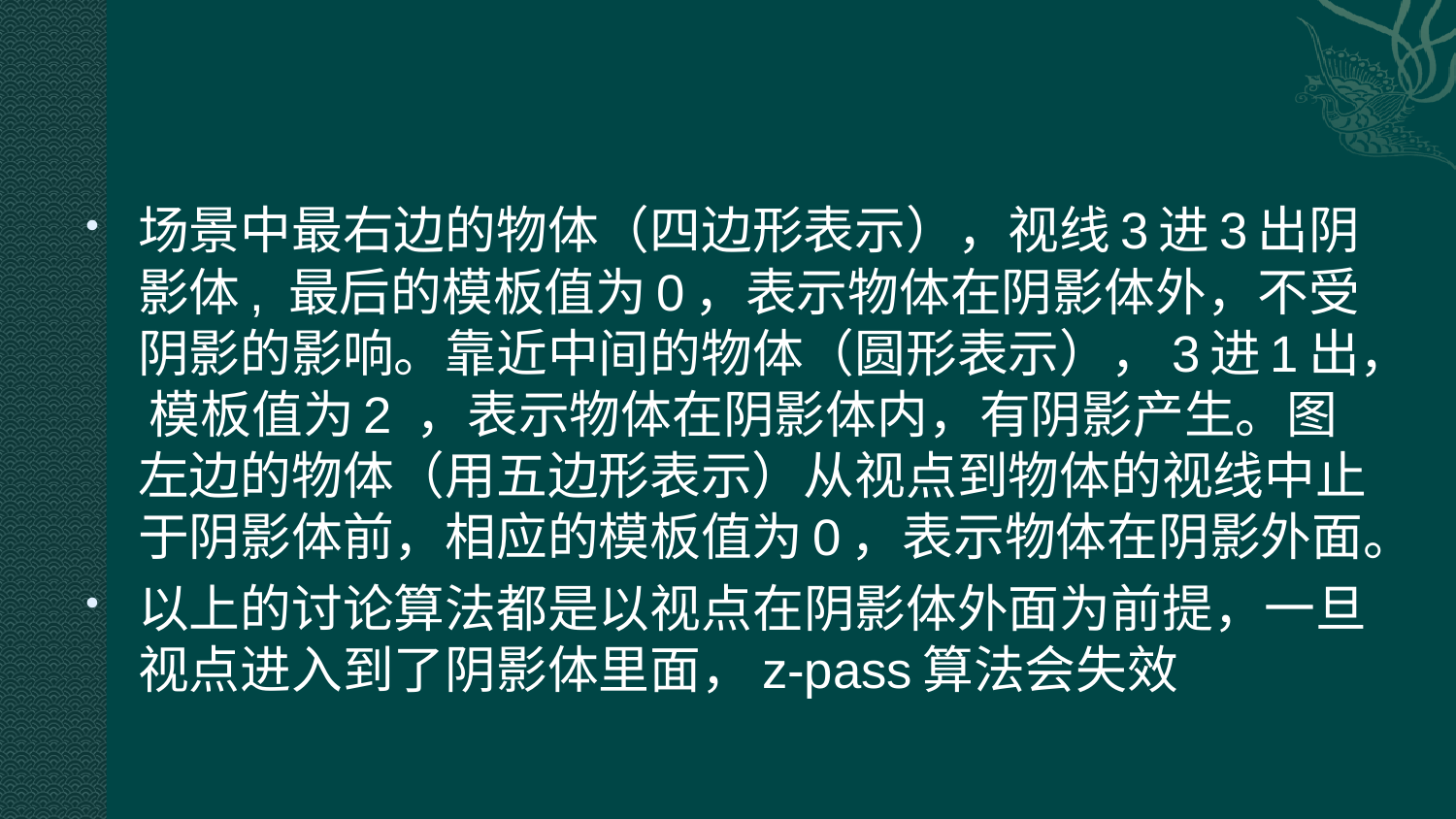

#
场景中最右边的物体（四边形表示），视线3进3出阴影体, 最后的模板值为0，表示物体在阴影体外，不受阴影的影响。靠近中间的物体（圆形表示），3进1出， 模板值为2 ，表示物体在阴影体内，有阴影产生。图左边的物体（用五边形表示）从视点到物体的视线中止于阴影体前，相应的模板值为0，表示物体在阴影外面。
以上的讨论算法都是以视点在阴影体外面为前提，一旦视点进入到了阴影体里面，z-pass算法会失效